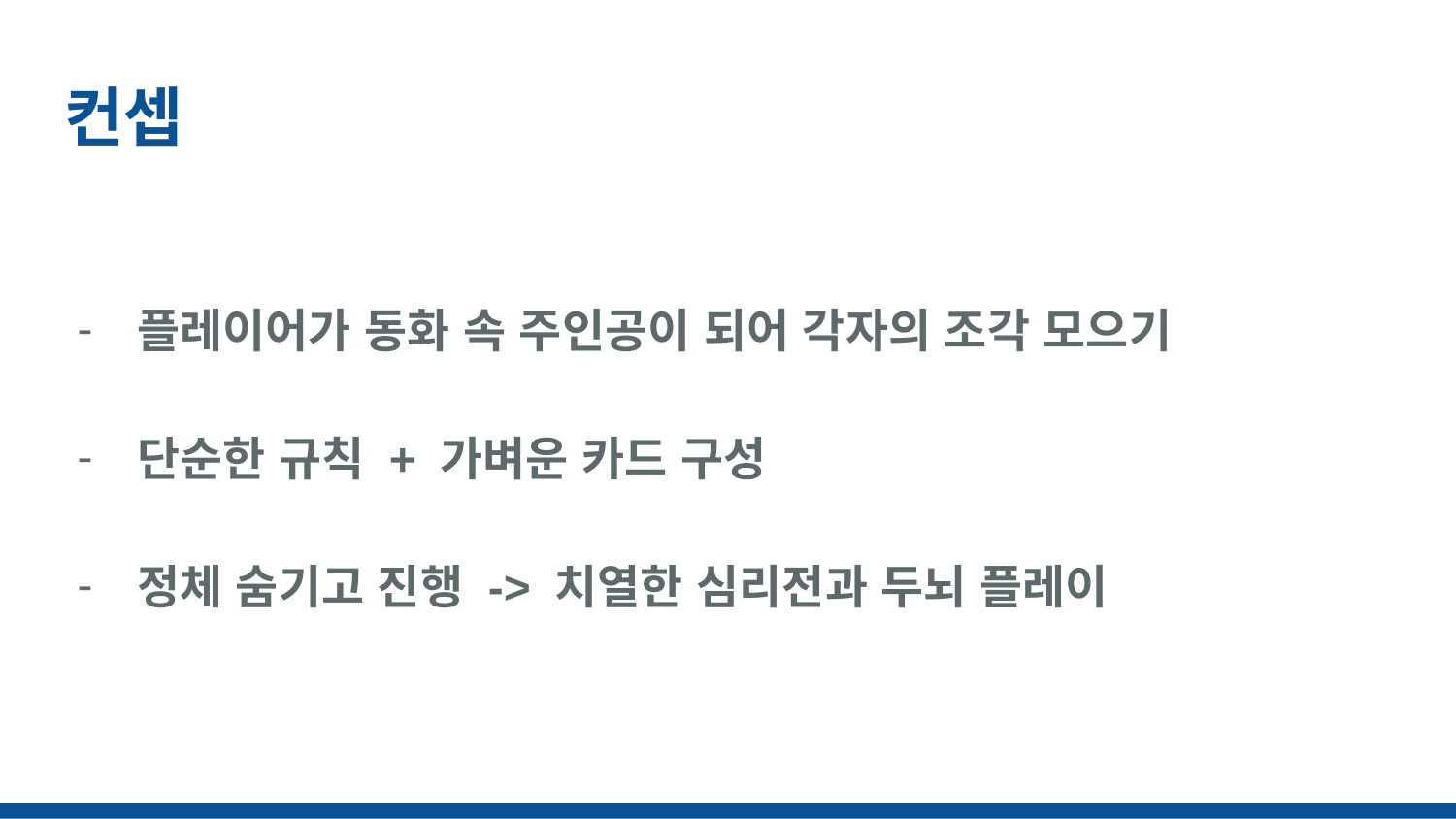

# 컨셉

플레이어가 동화 속 주인공이 되어 각자의 조각 모으기

단순한 규칙 + 가벼운 카드 구성

정체 숨기고 진행 -> 치열한 심리전과 두뇌 플레이